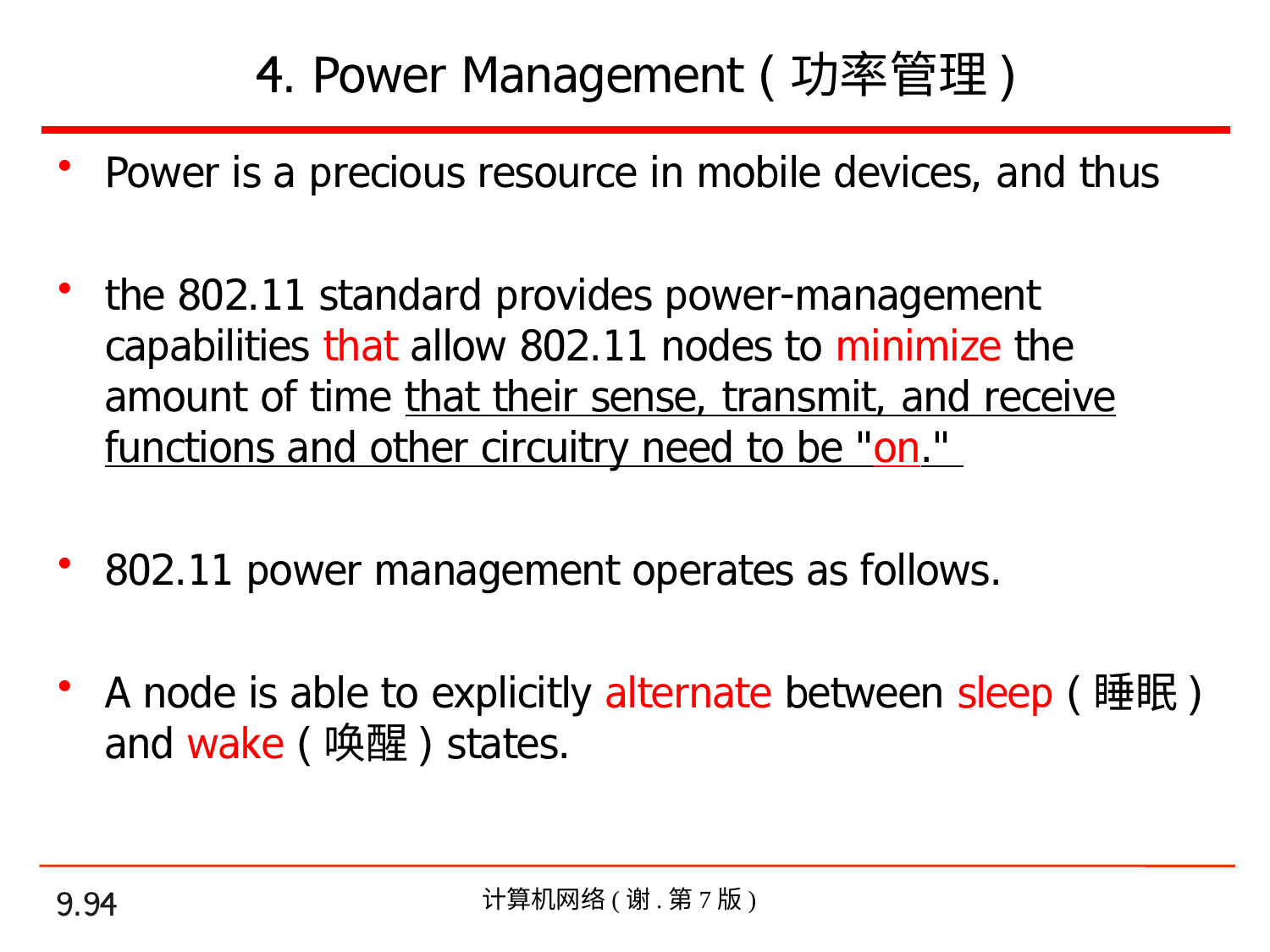

# 4. Power Management (功率管理)
Power is a precious resource in mobile devices, and thus

the 802.11 standard provides power-management capabilities that allow 802.11 nodes to minimize the amount of time that their sense, transmit, and receive functions and other circuitry need to be "on."

802.11 power management operates as follows.

A node is able to explicitly alternate between sleep (睡眠) and wake (唤醒) states.